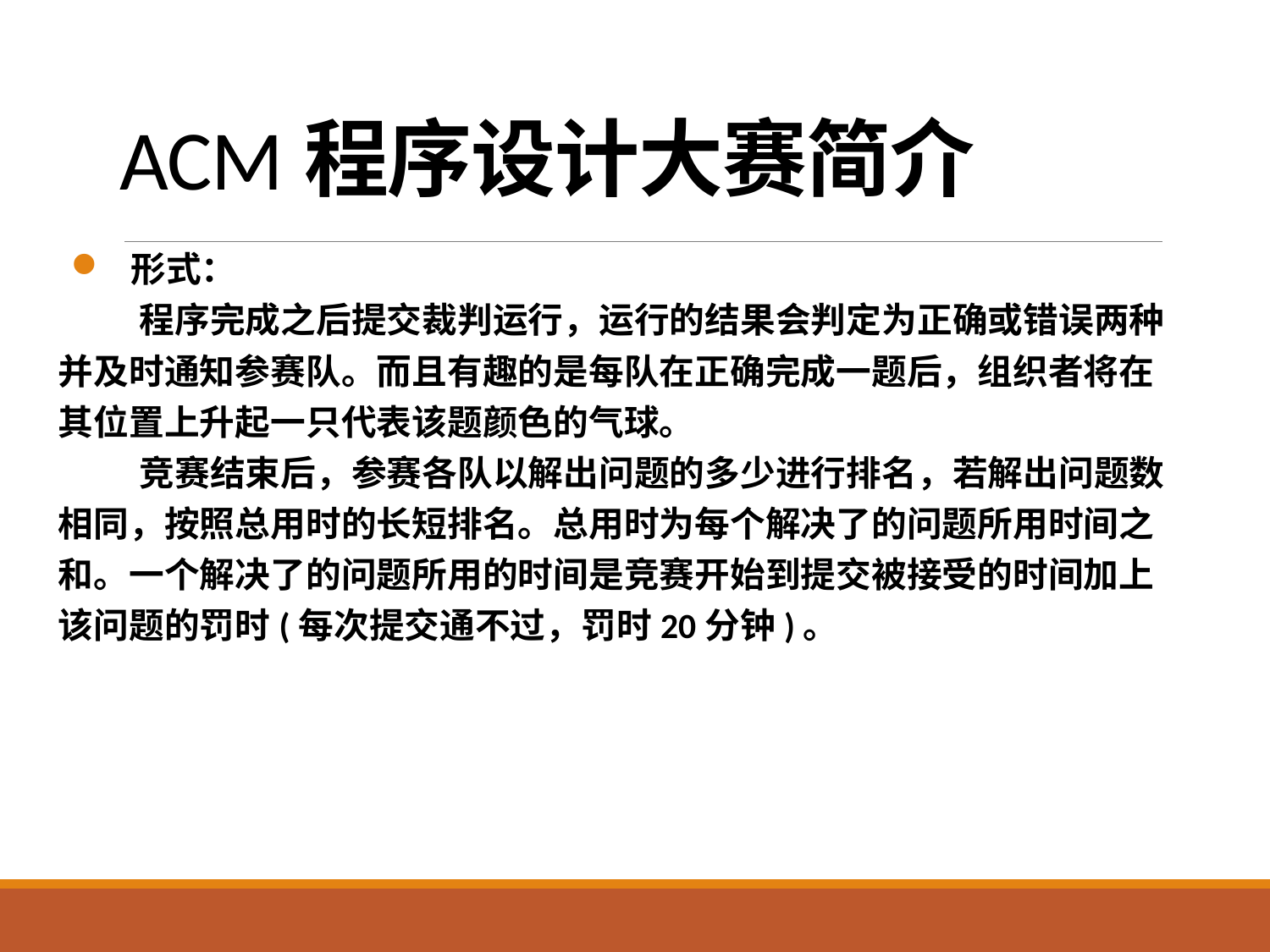

# ACM程序设计大赛简介
  形式：
         程序完成之后提交裁判运行，运行的结果会判定为正确或错误两种并及时通知参赛队。而且有趣的是每队在正确完成一题后，组织者将在其位置上升起一只代表该题颜色的气球。
         竞赛结束后，参赛各队以解出问题的多少进行排名，若解出问题数相同，按照总用时的长短排名。总用时为每个解决了的问题所用时间之和。一个解决了的问题所用的时间是竞赛开始到提交被接受的时间加上该问题的罚时(每次提交通不过，罚时20分钟)。